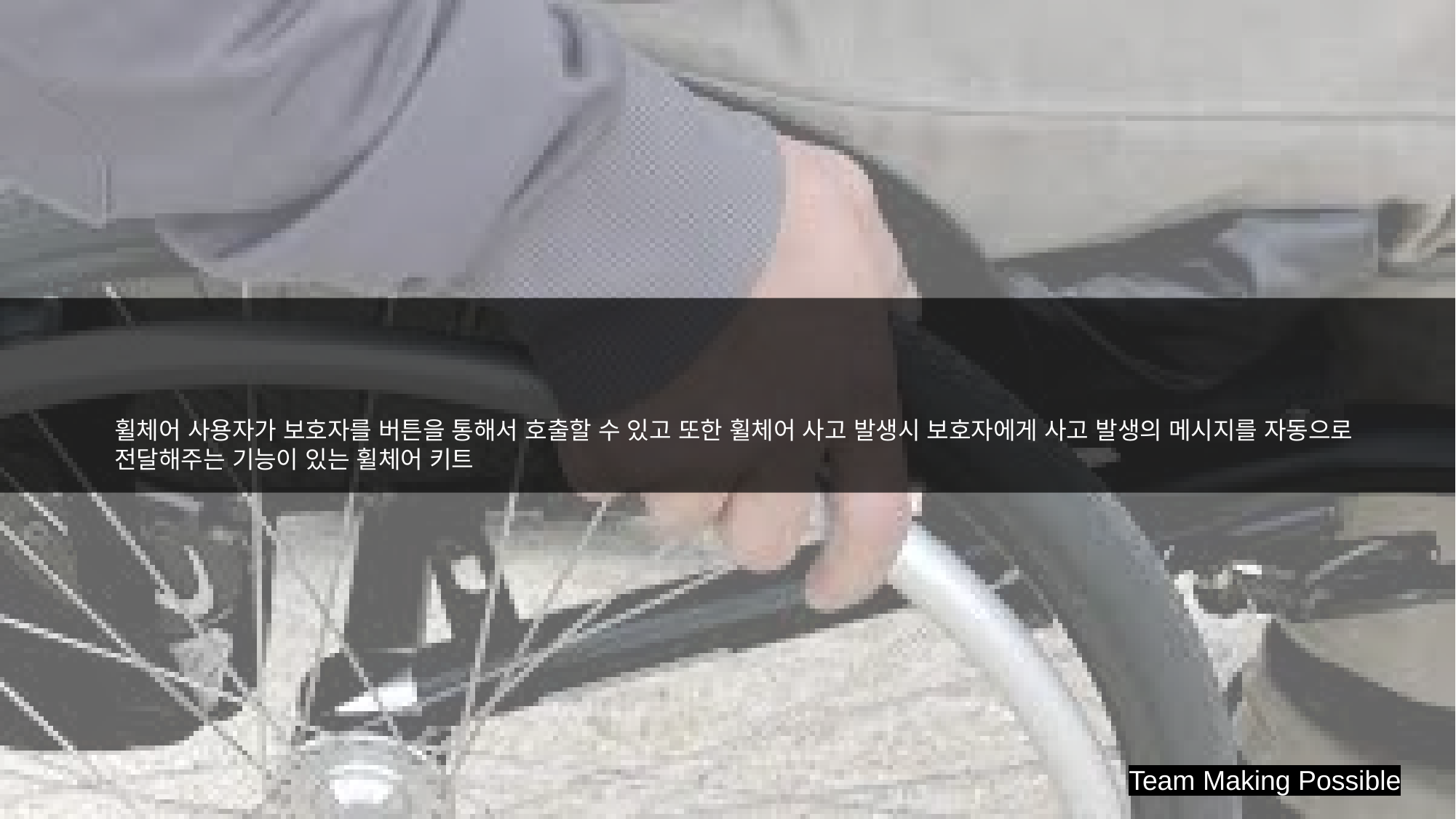

IOT 휠체어 키트
휠체어 사용자가 보호자를 버튼을 통해서 호출할 수 있고 또한 휠체어 사고 발생시 보호자에게 사고 발생의 메시지를 자동으로 전달해주는 기능이 있는 휠체어 키트
Team Making Possible